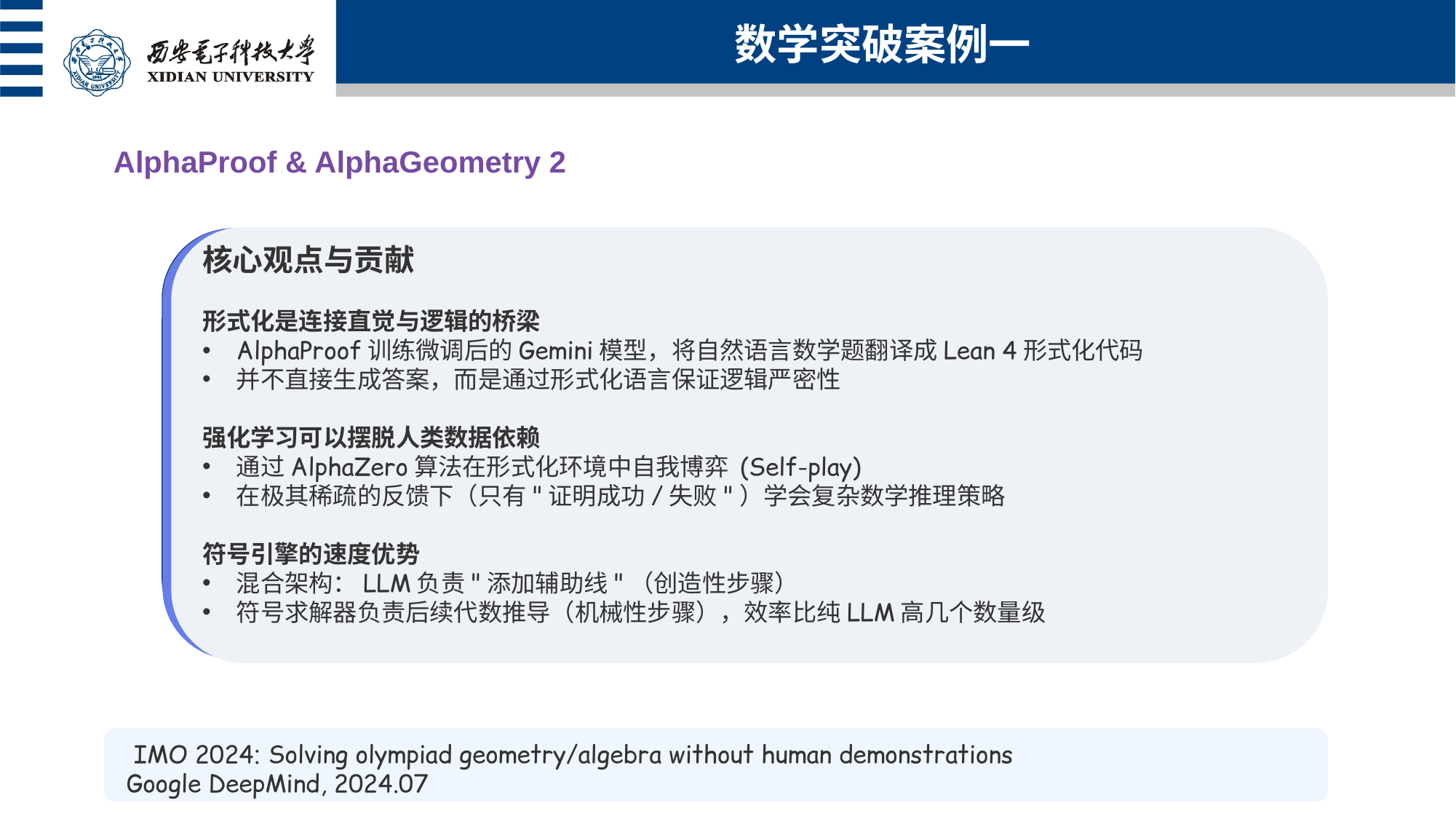

数学突破案例一

AlphaProof & AlphaGeometry 2

核心观点与贡献

形式化是连接直觉与逻辑的桥梁
AlphaProof训练微调后的Gemini模型，将自然语言数学题翻译成Lean 4形式化代码
并不直接生成答案，而是通过形式化语言保证逻辑严密性

强化学习可以摆脱人类数据依赖
通过AlphaZero算法在形式化环境中自我博弈 (Self-play)
在极其稀疏的反馈下（只有"证明成功/失败"）学会复杂数学推理策略

符号引擎的速度优势
混合架构：LLM负责"添加辅助线"（创造性步骤）
符号求解器负责后续代数推导（机械性步骤），效率比纯LLM高几个数量级

 IMO 2024: Solving olympiad geometry/algebra without human demonstrations
Google DeepMind, 2024.07